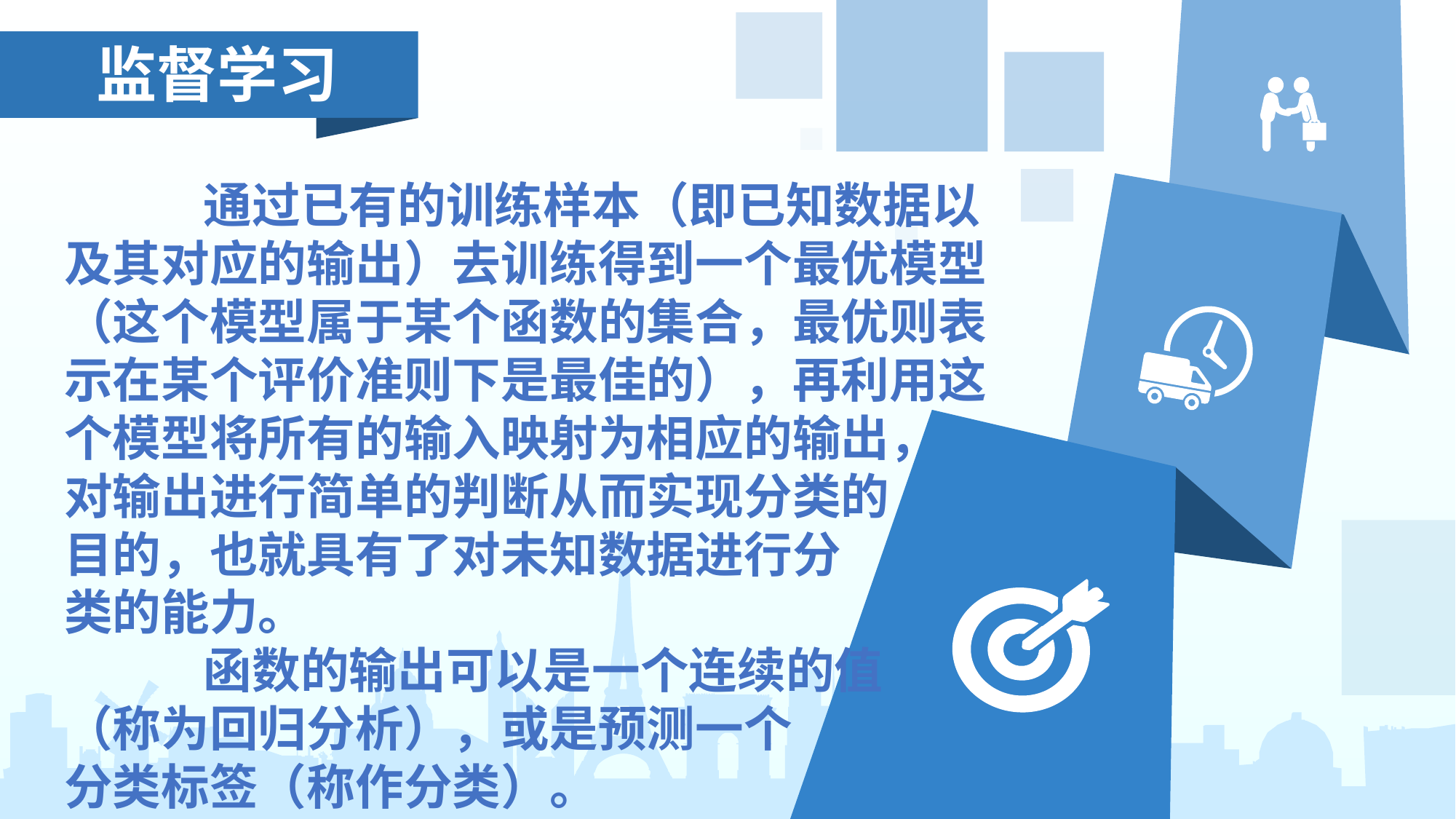

监督学习

监督学习

         通过已有的训练样本（即已知数据以及其对应的输出）去训练得到一个最优模型（这个模型属于某个函数的集合，最优则表示在某个评价准则下是最佳的），再利用这个模型将所有的输入映射为相应的输出，
对输出进行简单的判断从而实现分类的
目的，也就具有了对未知数据进行分
类的能力。
         函数的输出可以是一个连续的值
（称为回归分析），或是预测一个
分类标签（称作分类）。